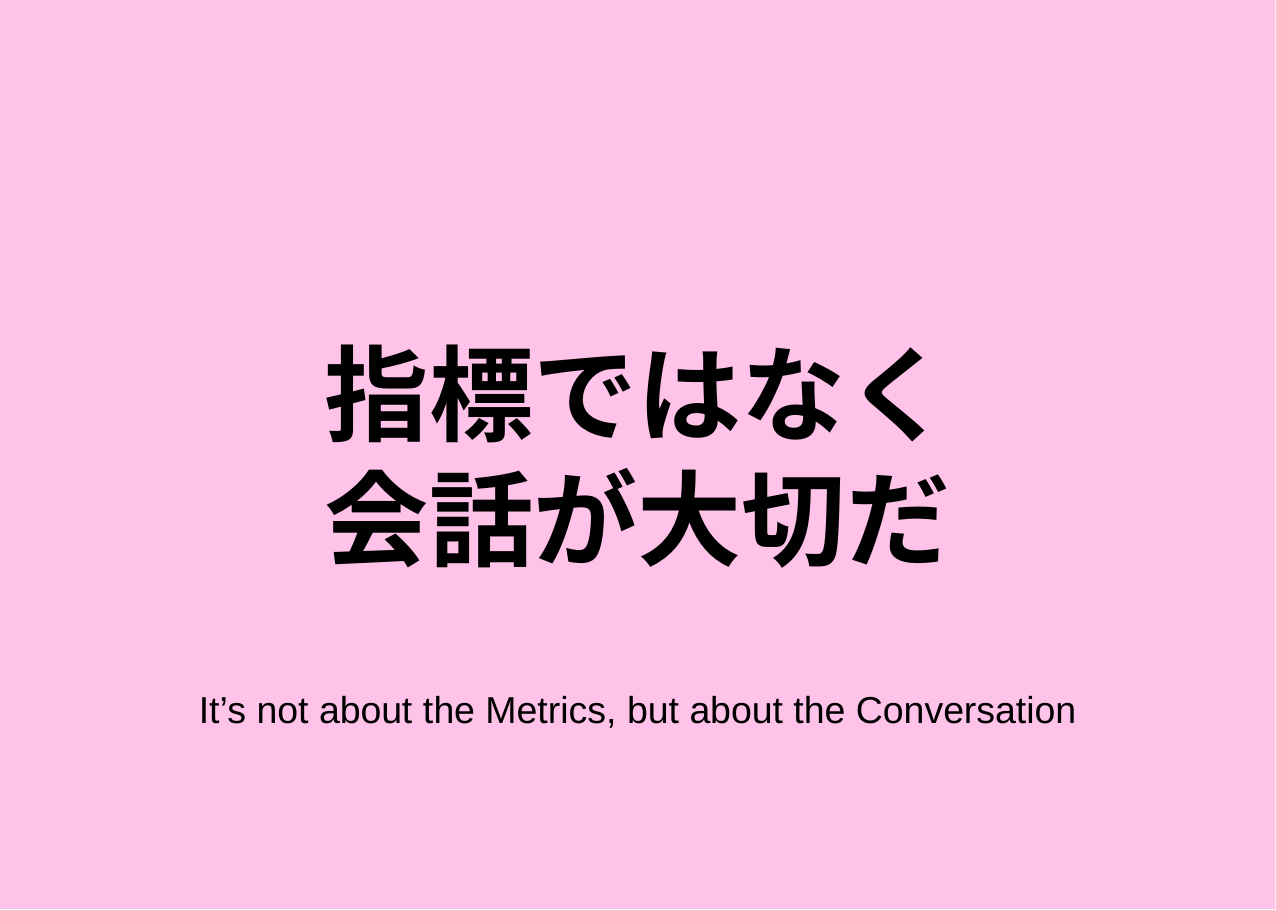

# 指標ではなく 会話が大切だ
It’s not about the Metrics, but about the Conversation